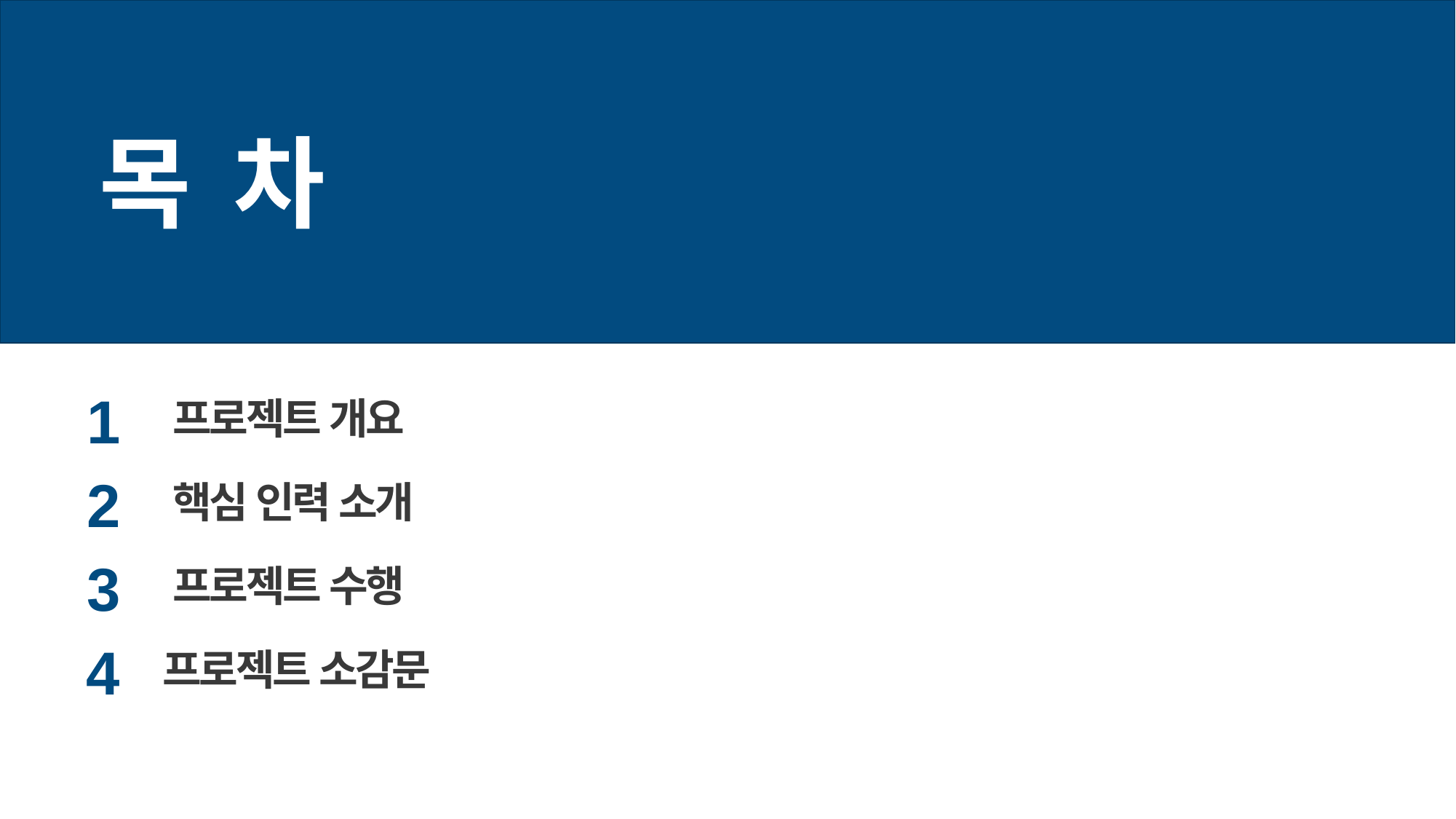

목  차
1
프로젝트 개요
2
핵심 인력 소개
3
프로젝트 수행
4
프로젝트 소감문